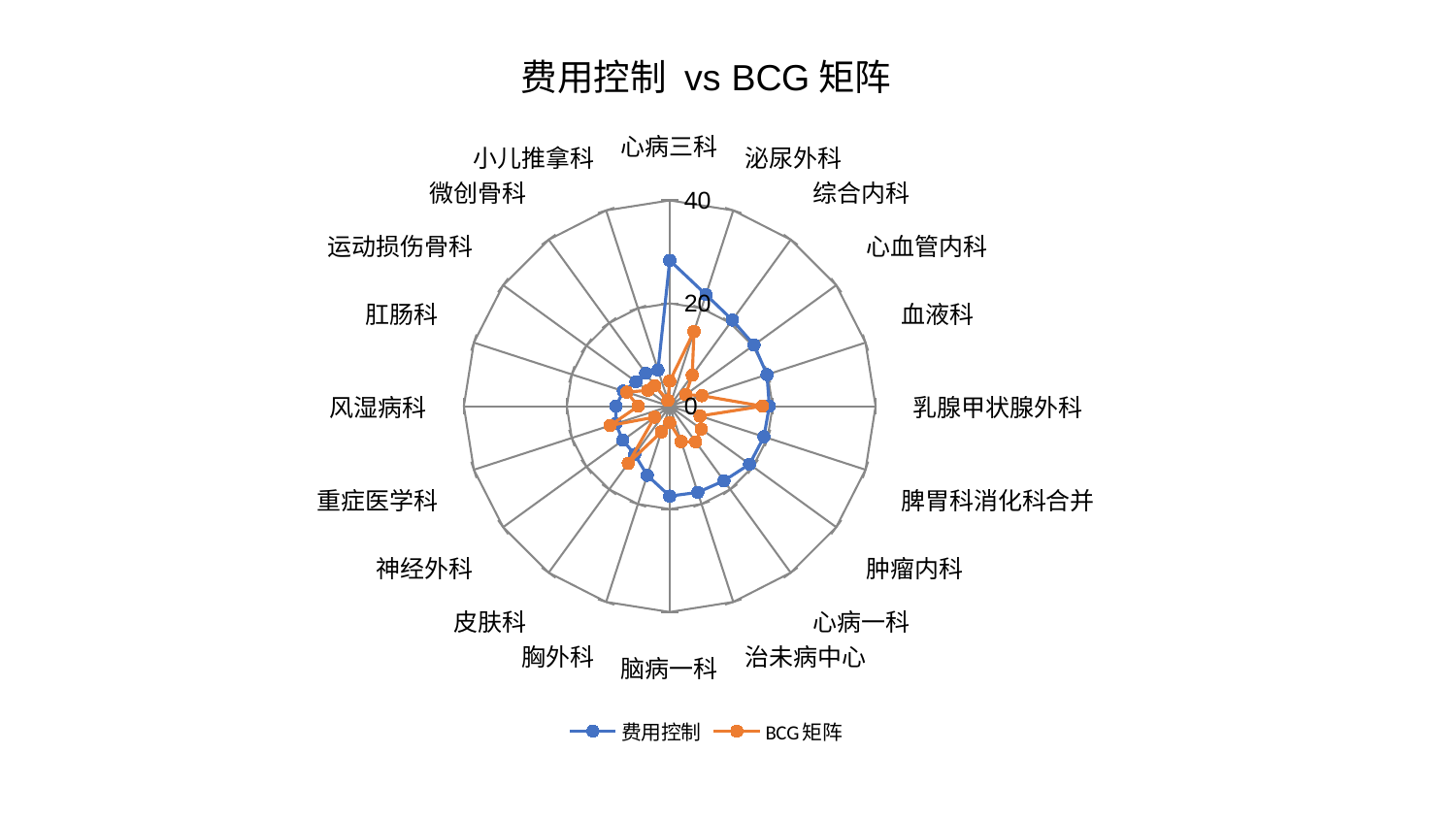

### Chart: 费用控制 vs BCG矩阵

| Category | 费用控制 | BCG矩阵 |
|---|---|---|
| 心病三科 | 28.33549672892363 | 4.878509179132135 |
| 泌尿外科 | 22.79073035388889 | 15.2781582900462 |
| 综合内科 | 20.710184497048164 | 7.4438542670106775 |
| 心血管内科 | 20.252832659619504 | 3.834635672600494 |
| 血液科 | 19.879464323959592 | 6.578351546993488 |
| 乳腺甲状腺外科 | 19.356063072313052 | 18.01306262391215 |
| 脾胃科消化科合并 | 19.25148846260517 | 6.197212580262535 |
| 肿瘤内科 | 19.17685948828122 | 7.557214240878005 |
| 心病一科 | 17.92566299385592 | 8.572388706690335 |
| 治未病中心 | 17.615075128901783 | 7.244843020721974 |
| 脑病一科 | 17.478755369863688 | 3.225537079085237 |
| 胸外科 | 14.129533747170752 | 5.247986766121274 |
| 皮肤科 | 11.583699756714699 | 13.710348253303424 |
| 神经外科 | 11.25371535644407 | 3.628117998133581 |
| 重症医学科 | 11.042831005355508 | 12.16957255167732 |
| 风湿病科 | 10.432699541613845 | 6.123055920963339 |
| 肛肠科 | 9.462442618855578 | 8.777818187256397 |
| 运动损伤骨科 | 8.105524948910592 | 5.235366906394831 |
| 微创骨科 | 7.941015474835715 | 4.982048764922994 |
| 小儿推拿科 | 7.3871023200014205 | 1.1772375699351596 |
47